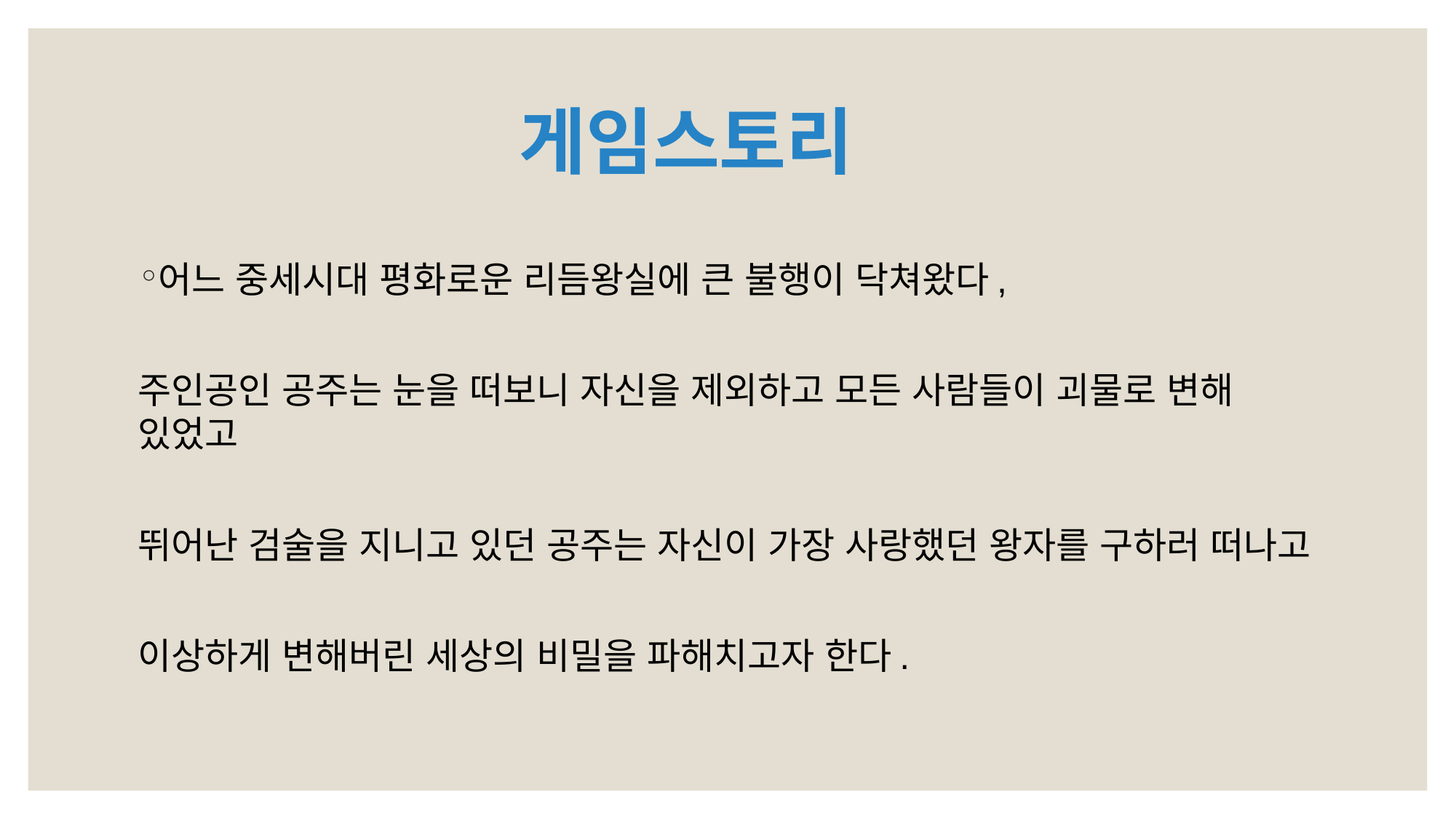

# 게임스토리
어느 중세시대 평화로운 리듬왕실에 큰 불행이 닥쳐왔다,

주인공인 공주는 눈을 떠보니 자신을 제외하고 모든 사람들이 괴물로 변해 있었고

뛰어난 검술을 지니고 있던 공주는 자신이 가장 사랑했던 왕자를 구하러 떠나고

이상하게 변해버린 세상의 비밀을 파해치고자 한다.